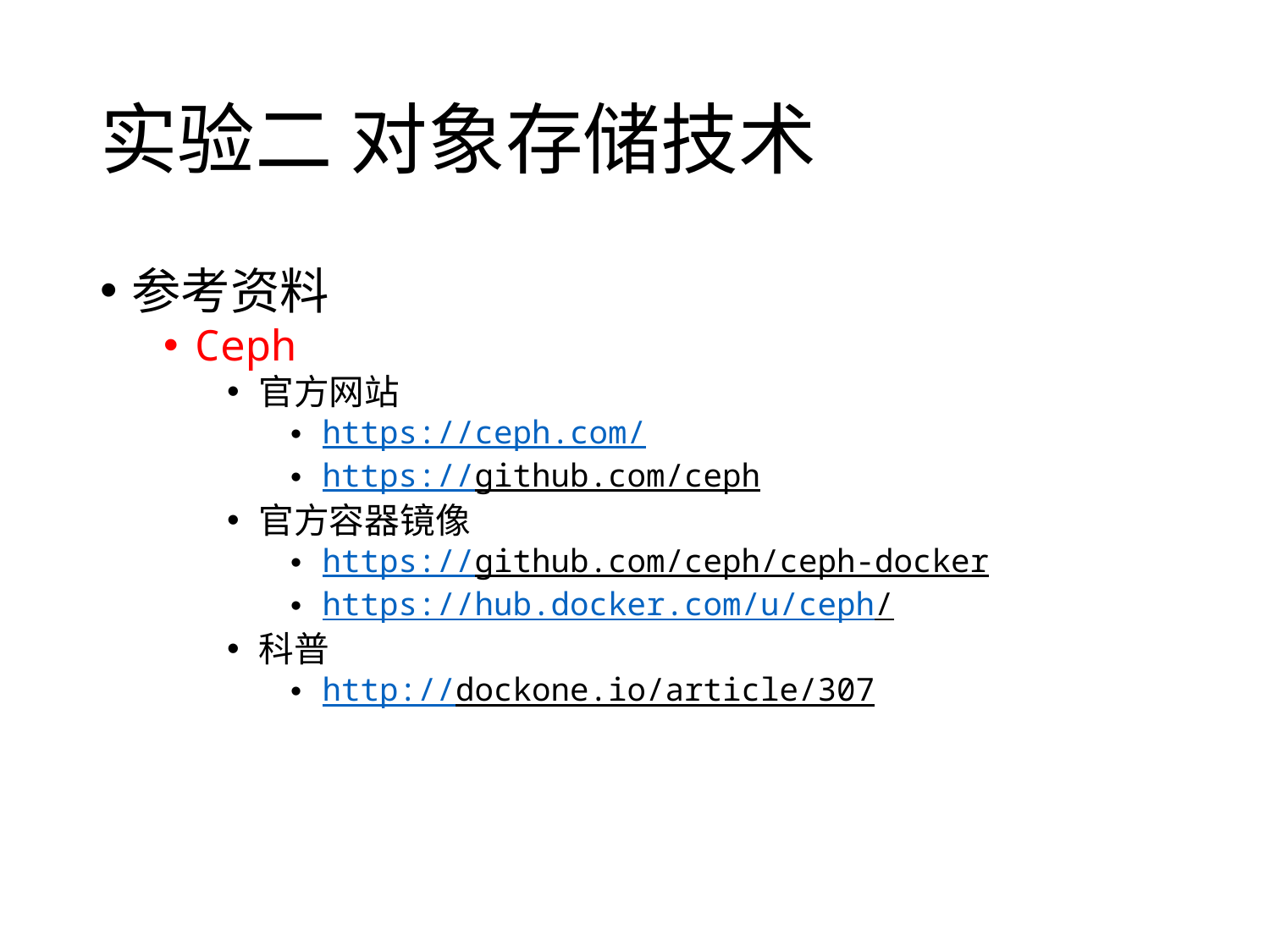

# 实验二 对象存储技术
参考资料
Ceph
官方网站
https://ceph.com/
https://github.com/ceph
官方容器镜像
https://github.com/ceph/ceph-docker
https://hub.docker.com/u/ceph/
科普
http://dockone.io/article/307